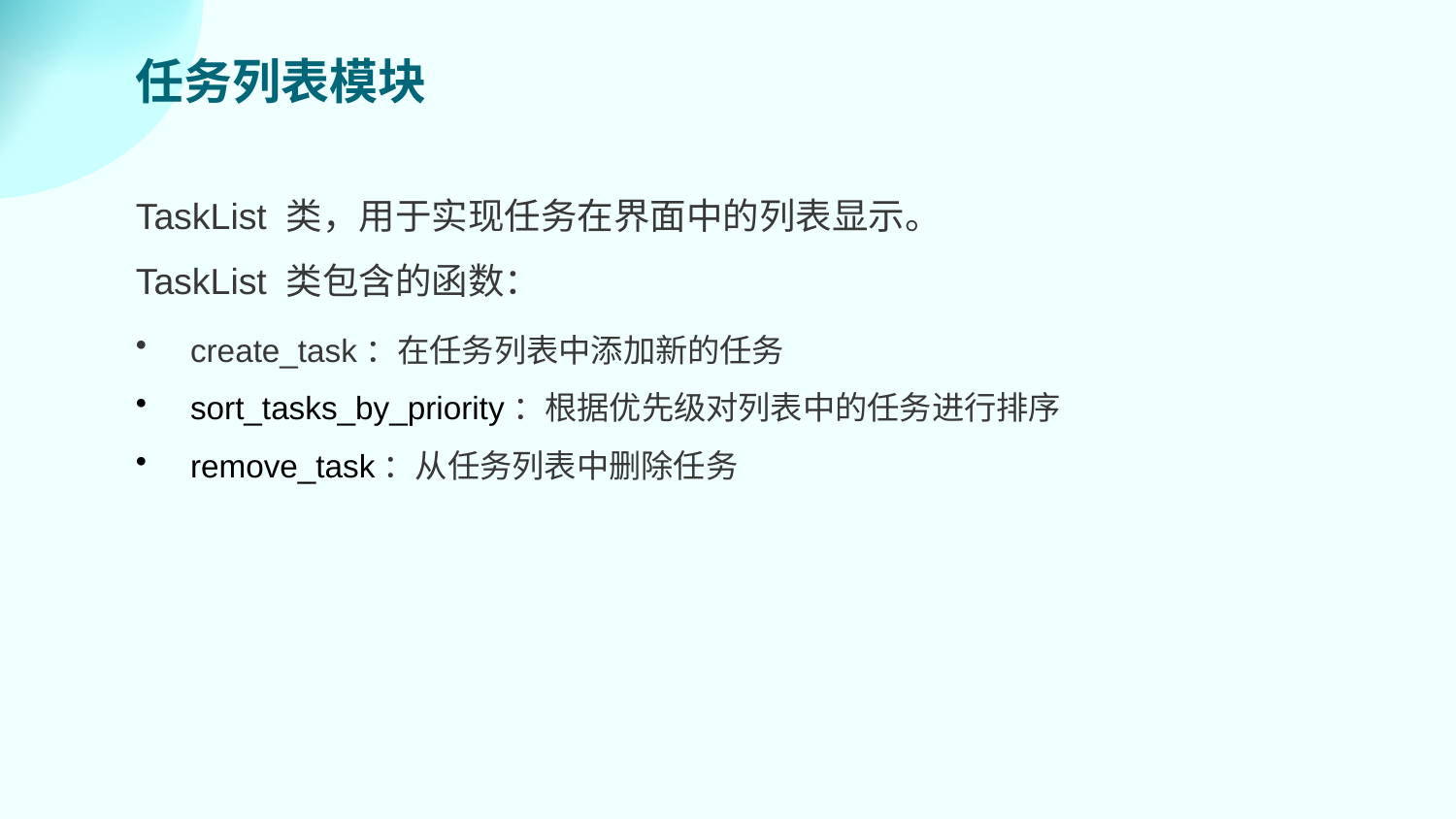

任务列表模块
TaskList 类，用于实现任务在界面中的列表显示。
TaskList 类包含的函数：
create_task：在任务列表中添加新的任务
sort_tasks_by_priority：根据优先级对列表中的任务进行排序
remove_task：从任务列表中删除任务